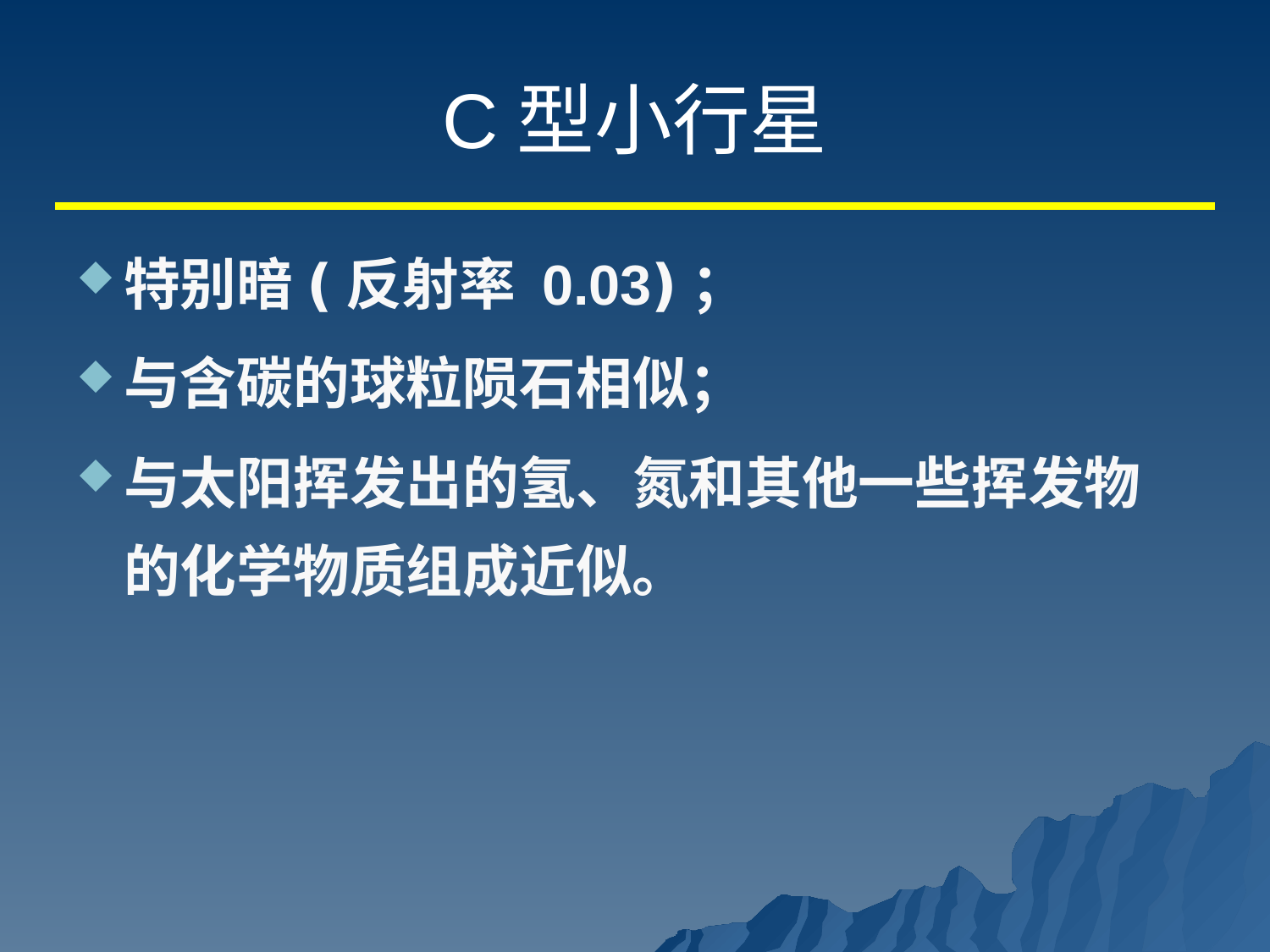

# C型小行星
特别暗(反射率 0.03)；
与含碳的球粒陨石相似；
与太阳挥发出的氢、氮和其他一些挥发物的化学物质组成近似。